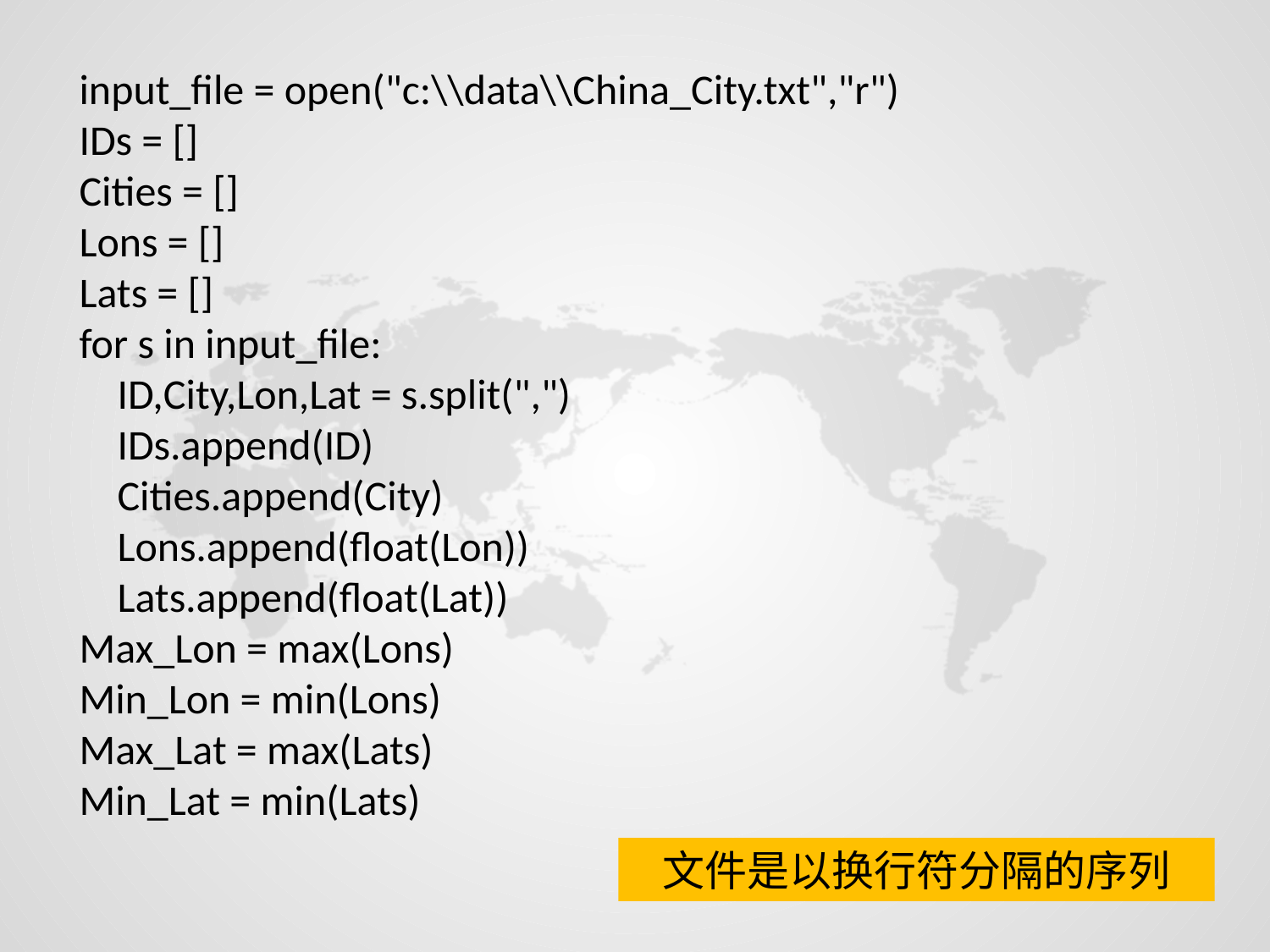

input_file = open("c:\\data\\China_City.txt","r")
IDs = []
Cities = []
Lons = []
Lats = []
for s in input_file:
    ID,City,Lon,Lat = s.split(",")
    IDs.append(ID)
    Cities.append(City)
    Lons.append(float(Lon))
    Lats.append(float(Lat))
Max_Lon = max(Lons)
Min_Lon = min(Lons)
Max_Lat = max(Lats)
Min_Lat = min(Lats)
文件是以换行符分隔的序列